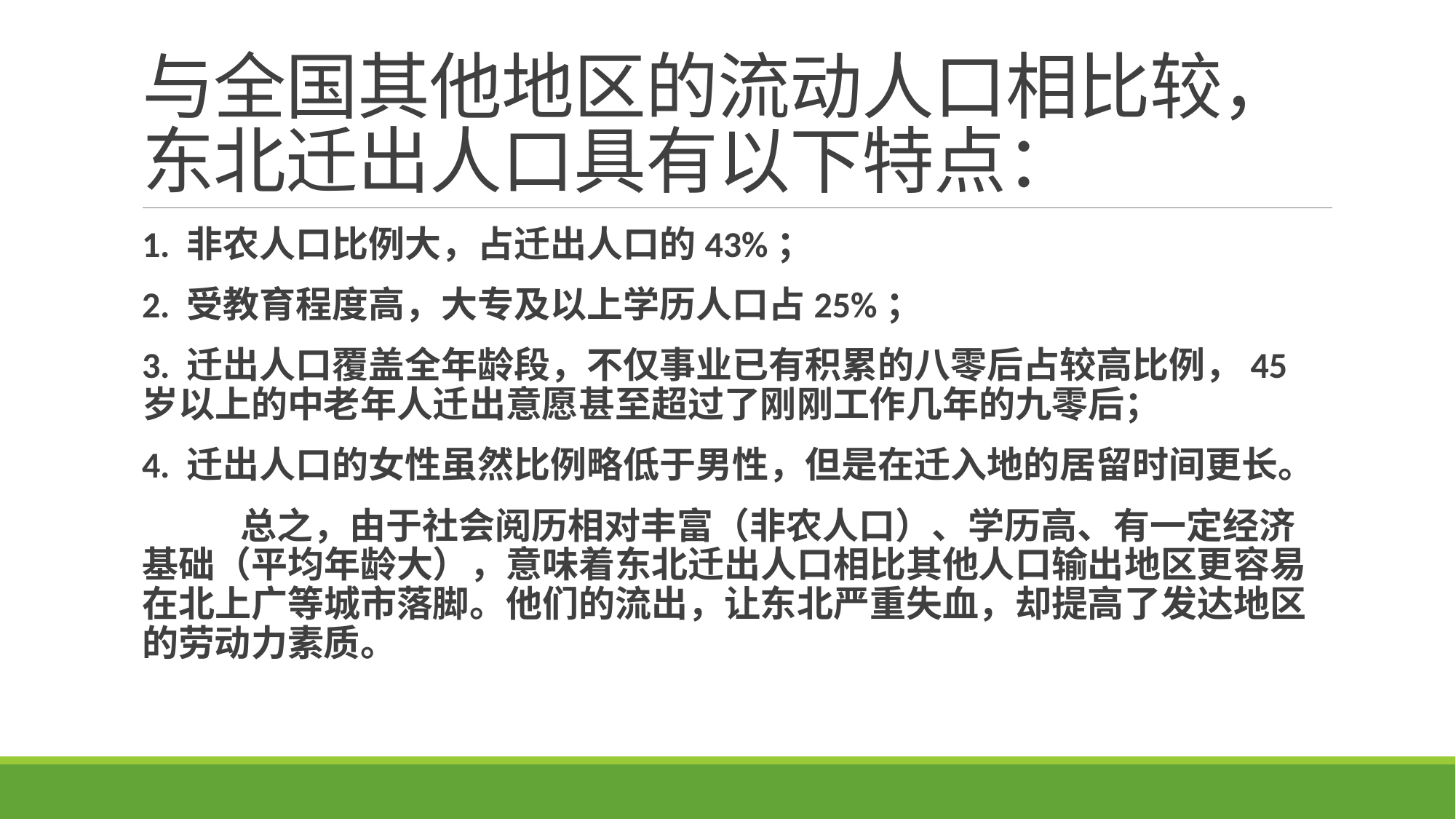

# 与全国其他地区的流动人口相比较，东北迁出人口具有以下特点：
1. 非农人口比例大，占迁出人口的43%；
2. 受教育程度高，大专及以上学历人口占25%；
3. 迁出人口覆盖全年龄段，不仅事业已有积累的八零后占较高比例，45岁以上的中老年人迁出意愿甚至超过了刚刚工作几年的九零后；
4. 迁出人口的女性虽然比例略低于男性，但是在迁入地的居留时间更长。
           总之，由于社会阅历相对丰富（非农人口）、学历高、有一定经济基础（平均年龄大），意味着东北迁出人口相比其他人口输出地区更容易在北上广等城市落脚。他们的流出，让东北严重失血，却提高了发达地区的劳动力素质。